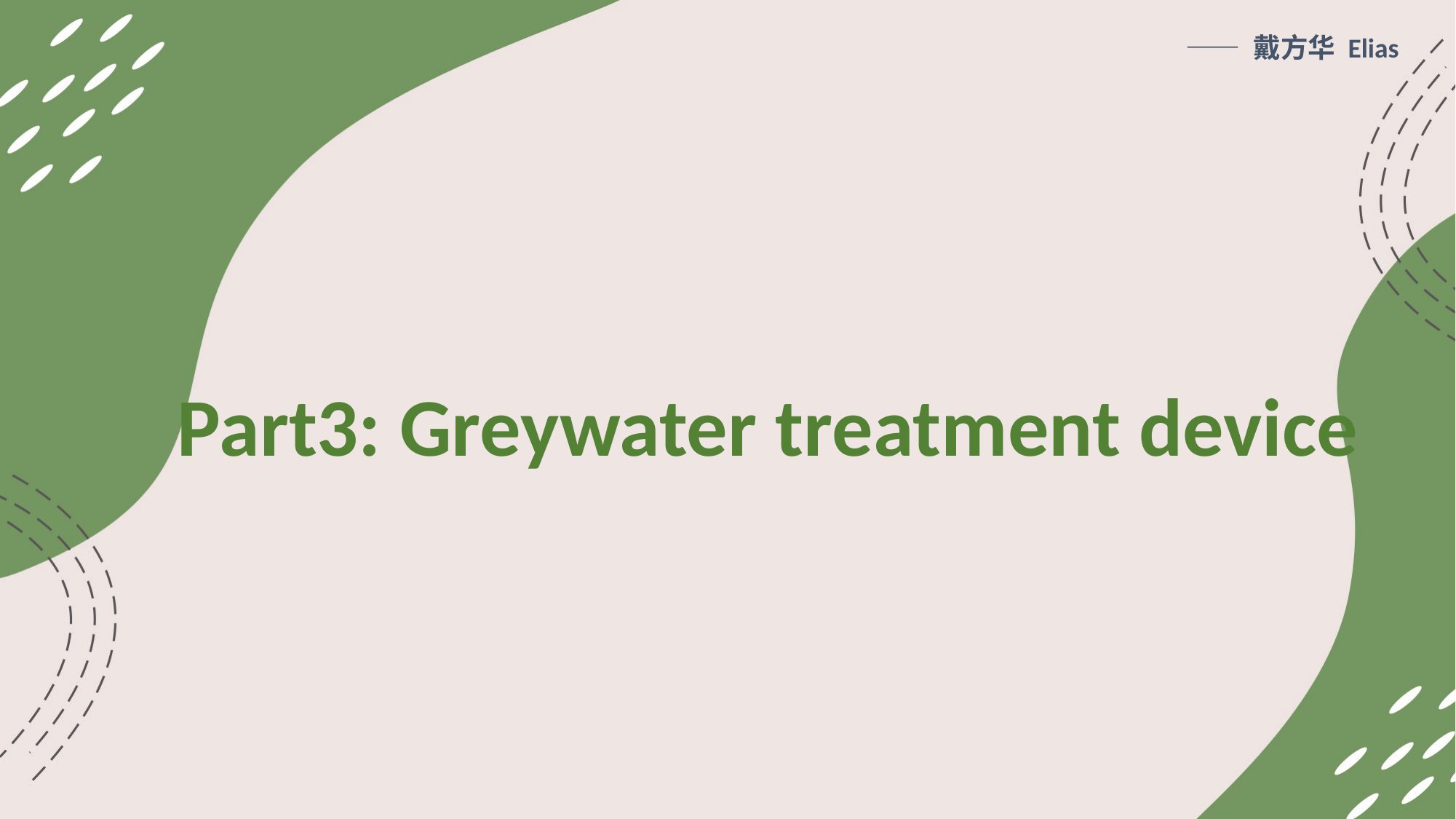

—— 戴方华 Elias
Part3: Greywater treatment device